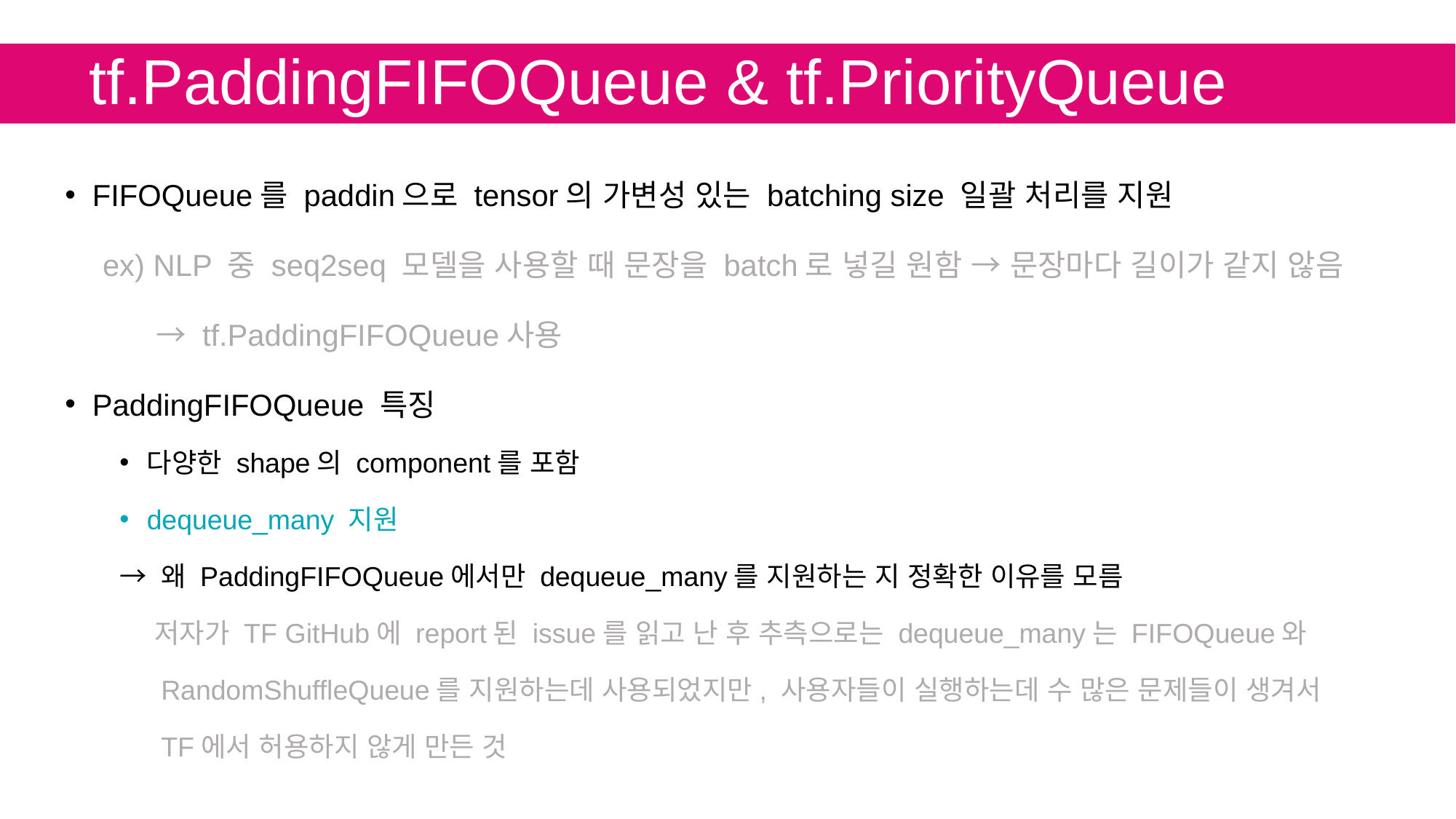

# tf.PaddingFIFOQueue & tf.PriorityQueue
FIFOQueue를 paddin으로 tensor의 가변성 있는 batching size 일괄 처리를 지원
　ex) NLP 중 seq2seq 모델을 사용할 때 문장을 batch로 넣길 원함 → 문장마다 길이가 같지 않음
　　　→ tf.PaddingFIFOQueue사용
PaddingFIFOQueue 특징
다양한 shape의 component를 포함
dequeue_many 지원
→ 왜 PaddingFIFOQueue에서만 dequeue_many를 지원하는 지 정확한 이유를 모름
　 저자가 TF GitHub에 report된 issue를 읽고 난 후 추측으로는 dequeue_many는 FIFOQueue와
　 RandomShuffleQueue를 지원하는데 사용되었지만, 사용자들이 실행하는데 수 많은 문제들이 생겨서
　 TF에서 허용하지 않게 만든 것